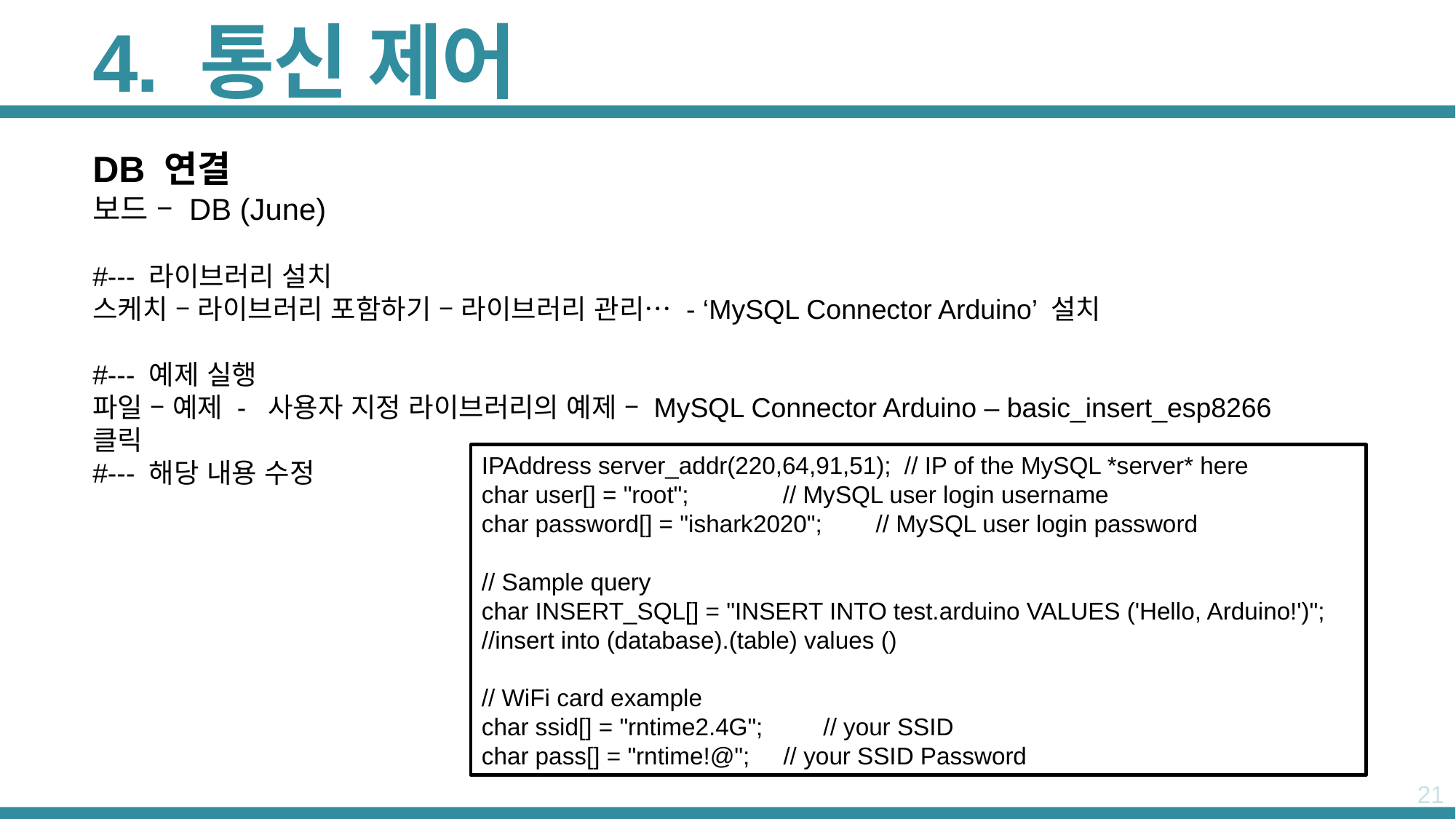

# 4. 통신 제어
DB 연결
보드 – DB (June)

#--- 라이브러리 설치
스케치 – 라이브러리 포함하기 – 라이브러리 관리… - ‘MySQL Connector Arduino’ 설치

#--- 예제 실행
파일 – 예제 -  사용자 지정 라이브러리의 예제 – MySQL Connector Arduino – basic_insert_esp8266 클릭
#--- 해당 내용 수정
IPAddress server_addr(220,64,91,51);  // IP of the MySQL *server* here
char user[] = "root";              // MySQL user login username
char password[] = "ishark2020";        // MySQL user login password

// Sample query
char INSERT_SQL[] = "INSERT INTO test.arduino VALUES ('Hello, Arduino!')";
//insert into (database).(table) values ()

// WiFi card example
char ssid[] = "rntime2.4G";         // your SSID
char pass[] = "rntime!@";     // your SSID Password
21